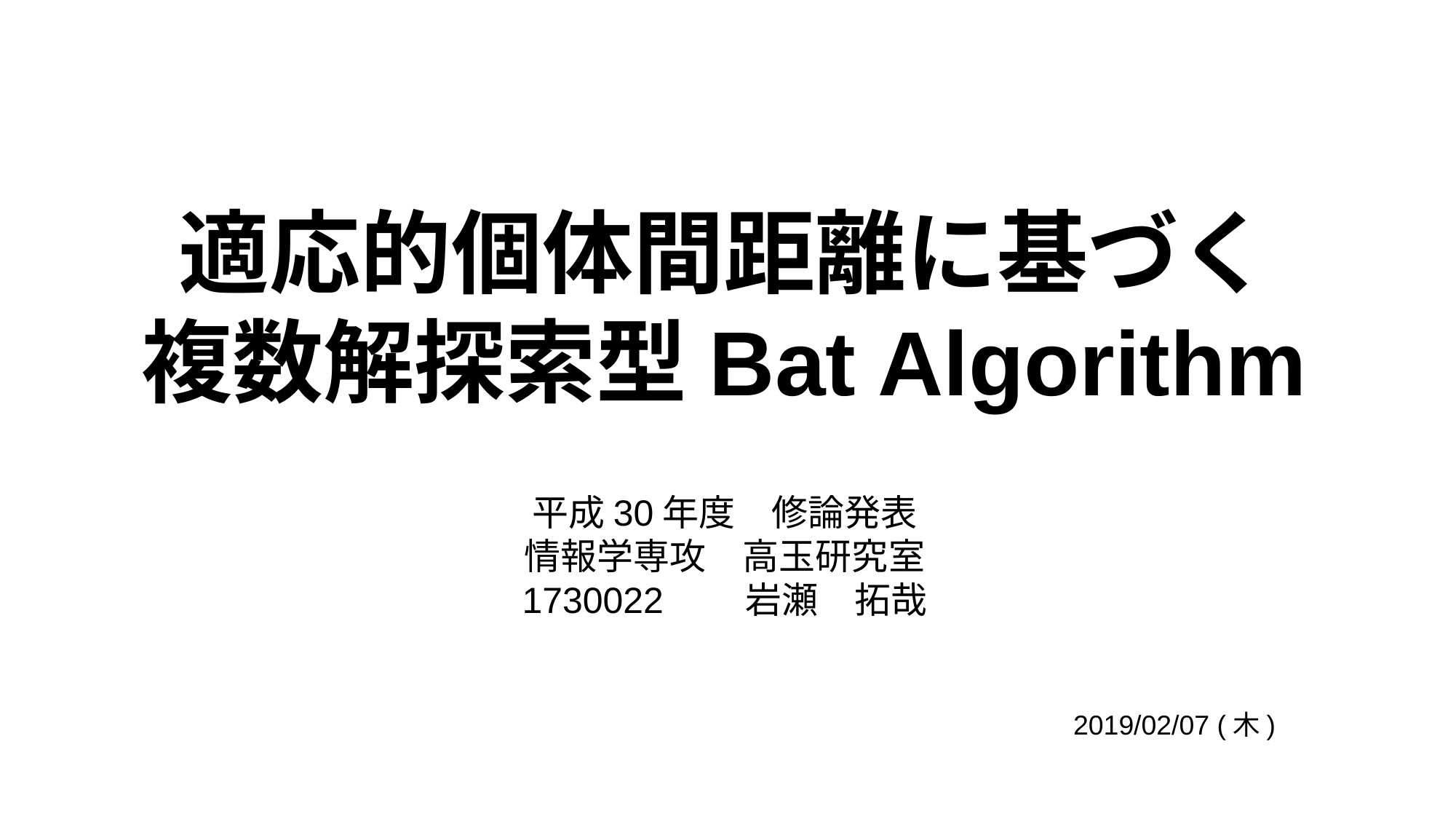

# 適応的個体間距離に基づく 複数解探索型Bat Algorithm
平成30年度　修論発表
情報学専攻　高玉研究室
1730022　　岩瀬　拓哉
2019/02/07 (木)